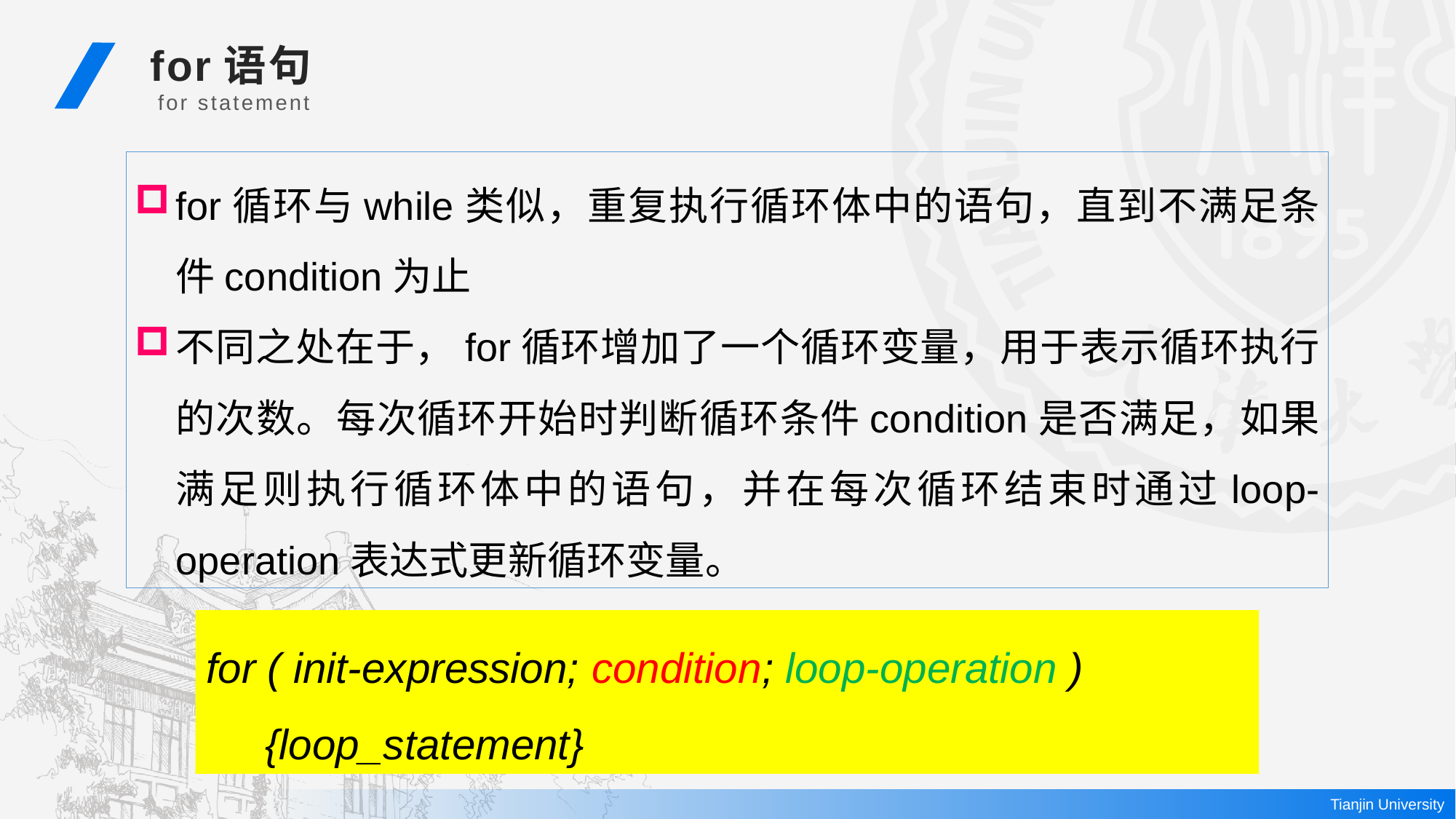

for语句
   for statement
for循环与while类似，重复执行循环体中的语句，直到不满足条件condition为止
不同之处在于，for循环增加了一个循环变量，用于表示循环执行的次数。每次循环开始时判断循环条件condition是否满足，如果满足则执行循环体中的语句，并在每次循环结束时通过loop-operation表达式更新循环变量。
for ( init-expression; condition; loop-operation )
     {loop_statement}